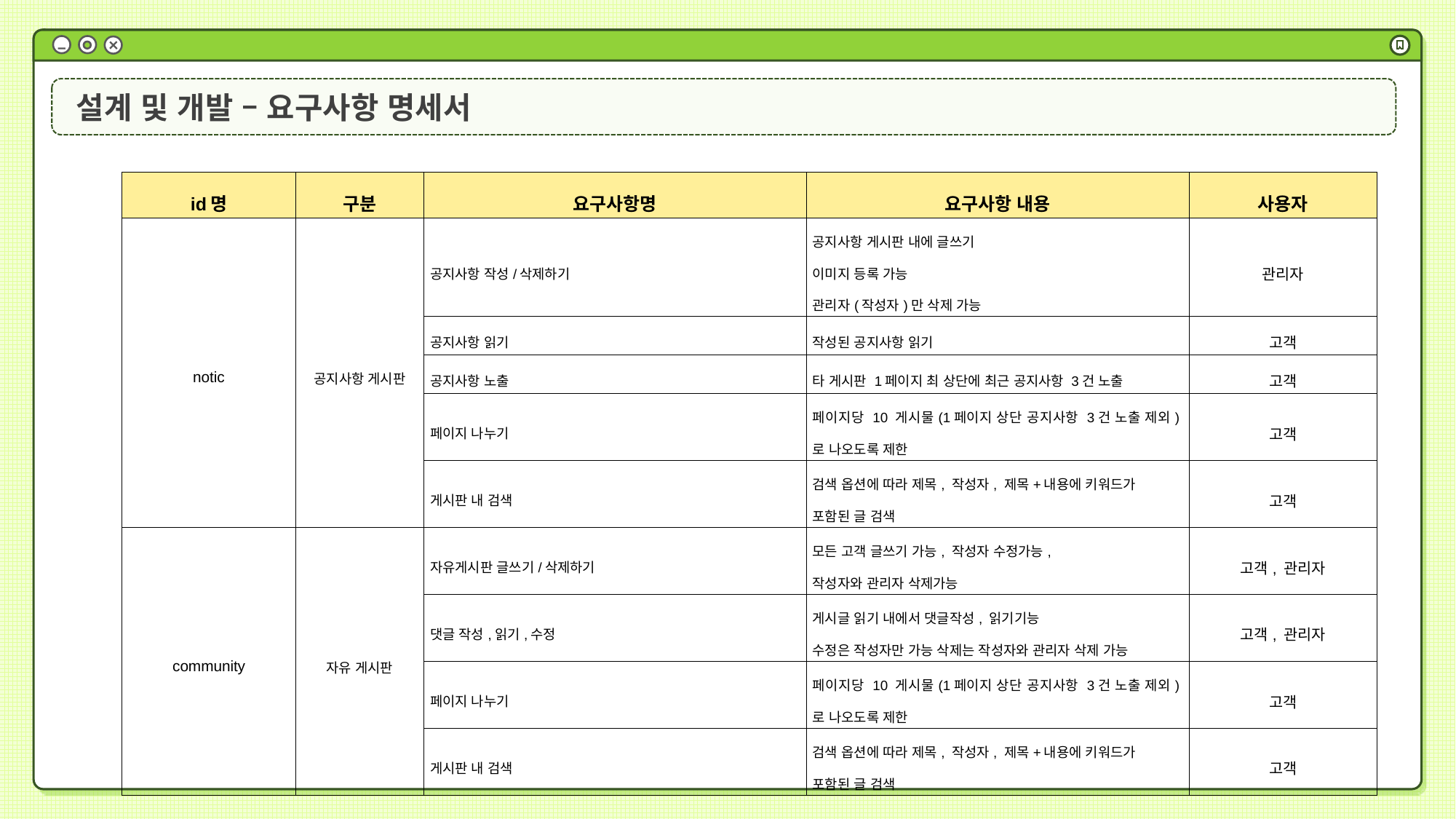

설계 및 개발 – 요구사항 명세서
| id명 | 구분 | 요구사항명 | 요구사항 내용 | 사용자 |
| --- | --- | --- | --- | --- |
| notic | 공지사항 게시판 | 공지사항 작성/삭제하기 | 공지사항 게시판 내에 글쓰기 이미지 등록 가능 관리자(작성자)만 삭제 가능 | 관리자 |
|  |  | 공지사항 읽기 | 작성된 공지사항 읽기 | 고객 |
|  |  | 공지사항 노출 | 타 게시판 1페이지 최 상단에 최근 공지사항 3건 노출 | 고객 |
|  |  | 페이지 나누기 | 페이지당 10 게시물(1페이지 상단 공지사항 3건 노출 제외)로 나오도록 제한 | 고객 |
|  |  | 게시판 내 검색 | 검색 옵션에 따라 제목, 작성자, 제목+내용에 키워드가 포함된 글 검색 | 고객 |
| community | 자유 게시판 | 자유게시판 글쓰기/삭제하기 | 모든 고객 글쓰기 가능, 작성자 수정가능, 작성자와 관리자 삭제가능 | 고객, 관리자 |
|  |  | 댓글 작성,읽기,수정 | 게시글 읽기 내에서 댓글작성, 읽기기능 수정은 작성자만 가능 삭제는 작성자와 관리자 삭제 가능 | 고객, 관리자 |
|  |  | 페이지 나누기 | 페이지당 10 게시물(1페이지 상단 공지사항 3건 노출 제외)로 나오도록 제한 | 고객 |
|  |  | 게시판 내 검색 | 검색 옵션에 따라 제목, 작성자, 제목+내용에 키워드가 포함된 글 검색 | 고객 |